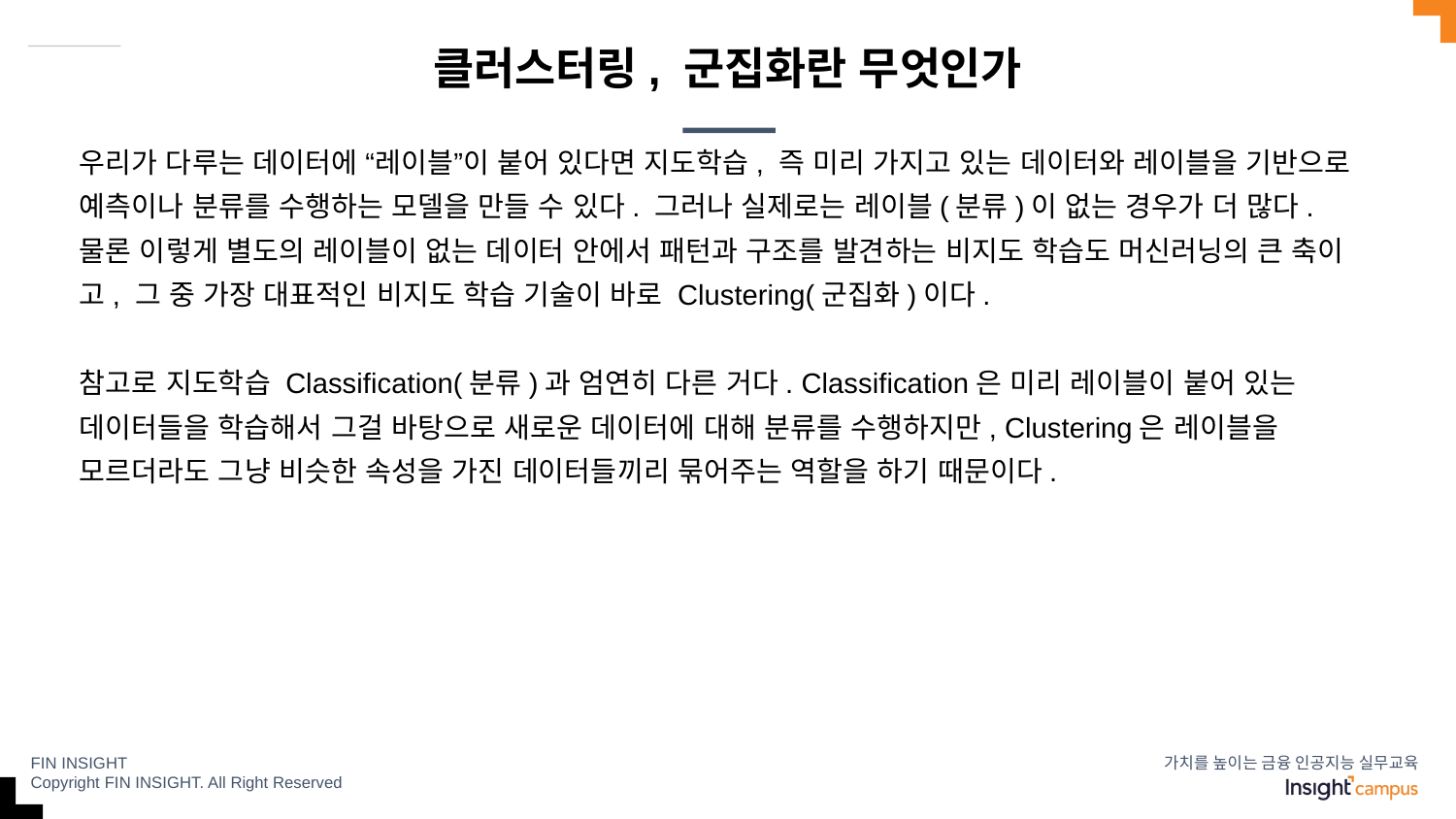

# 클러스터링, 군집화란 무엇인가
우리가 다루는 데이터에 “레이블”이 붙어 있다면 지도학습, 즉 미리 가지고 있는 데이터와 레이블을 기반으로 예측이나 분류를 수행하는 모델을 만들 수 있다. 그러나 실제로는 레이블(분류)이 없는 경우가 더 많다. 물론 이렇게 별도의 레이블이 없는 데이터 안에서 패턴과 구조를 발견하는 비지도 학습도 머신러닝의 큰 축이고, 그 중 가장 대표적인 비지도 학습 기술이 바로 Clustering(군집화)이다.

참고로 지도학습 Classification(분류)과 엄연히 다른 거다. Classification은 미리 레이블이 붙어 있는 데이터들을 학습해서 그걸 바탕으로 새로운 데이터에 대해 분류를 수행하지만, Clustering은 레이블을 모르더라도 그냥 비슷한 속성을 가진 데이터들끼리 묶어주는 역할을 하기 때문이다.